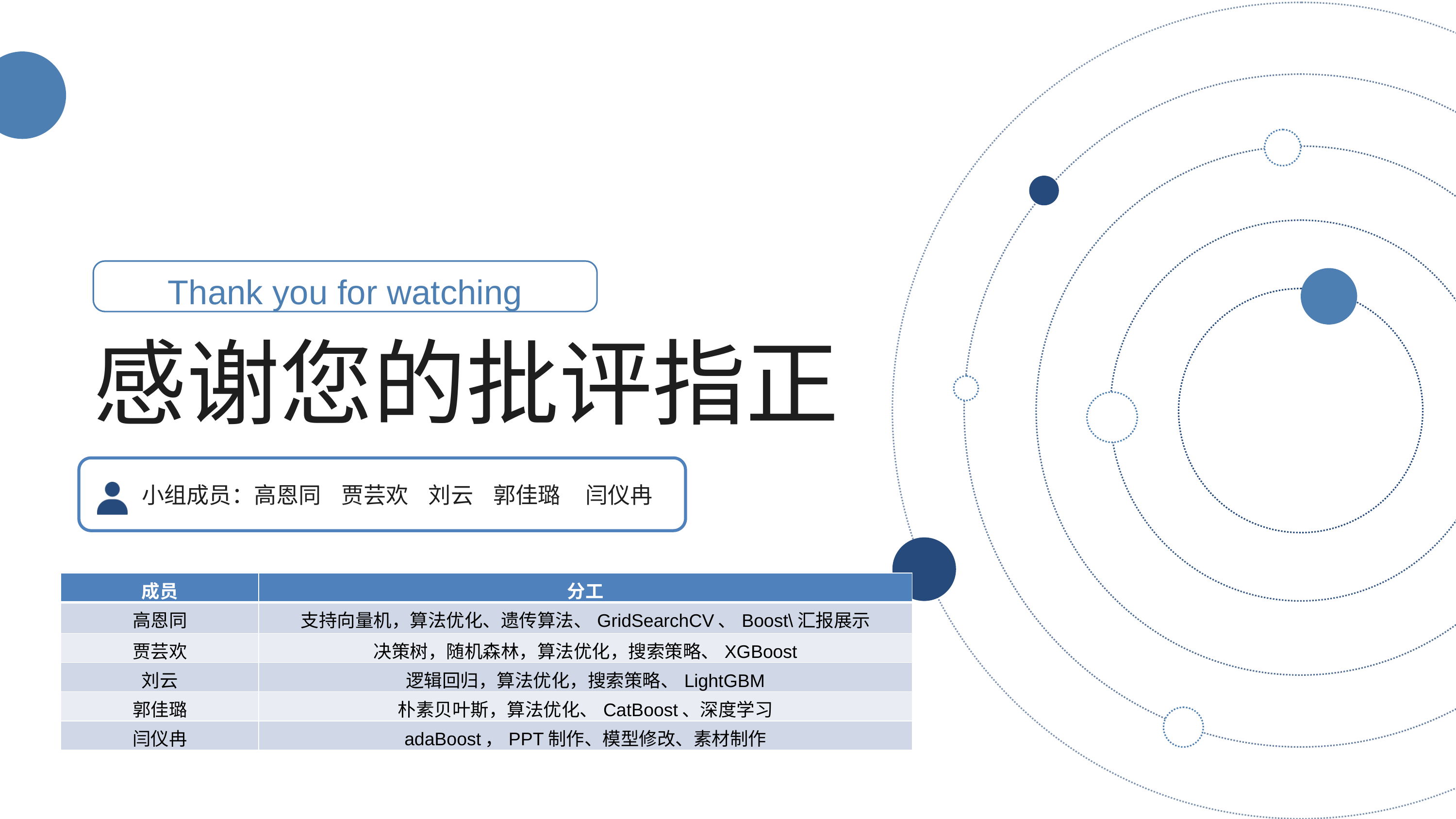

Thank you for watching

感谢您的批评指正

小组成员：高恩同    贾芸欢    刘云    郭佳璐     闫仪冉

| 成员 | 分工 |
| --- | --- |
| 高恩同 | 支持向量机，算法优化、遗传算法、GridSearchCV、Boost\汇报展示 |
| 贾芸欢 | 决策树，随机森林，算法优化，搜索策略、XGBoost |
| 刘云 | 逻辑回归，算法优化，搜索策略、LightGBM |
| 郭佳璐 | 朴素贝叶斯，算法优化、CatBoost、深度学习 |
| 闫仪冉 | adaBoost，PPT制作、模型修改、素材制作 |